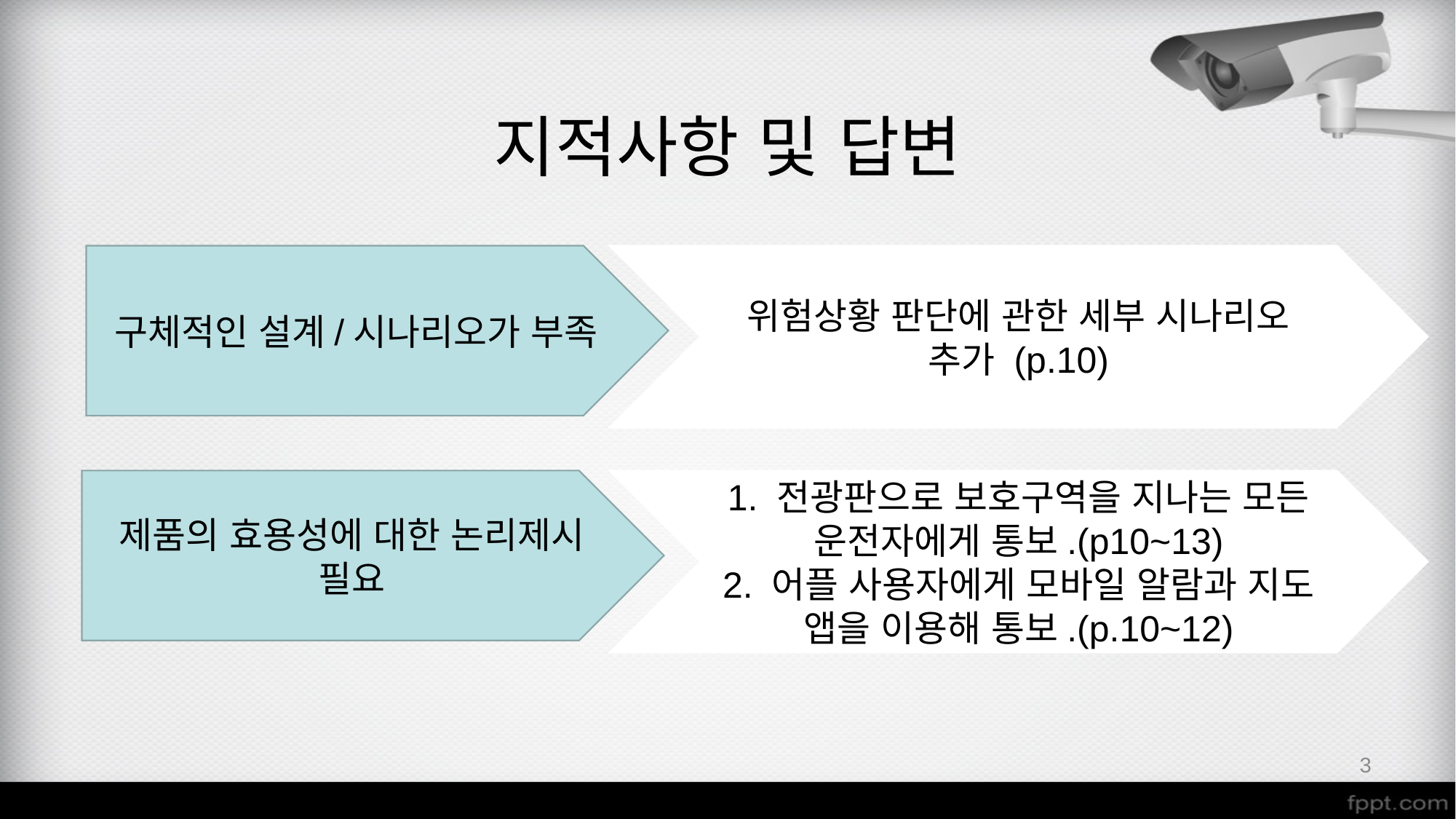

지적사항 및 답변
구체적인 설계/시나리오가 부족
위험상황 판단에 관한 세부 시나리오 추가 (p.10)
제품의 효용성에 대한 논리제시 필요

1. 전광판으로 보호구역을 지나는 모든 운전자에게 통보.(p10~13)
2. 어플 사용자에게 모바일 알람과 지도 앱을 이용해 통보.(p.10~12)

3